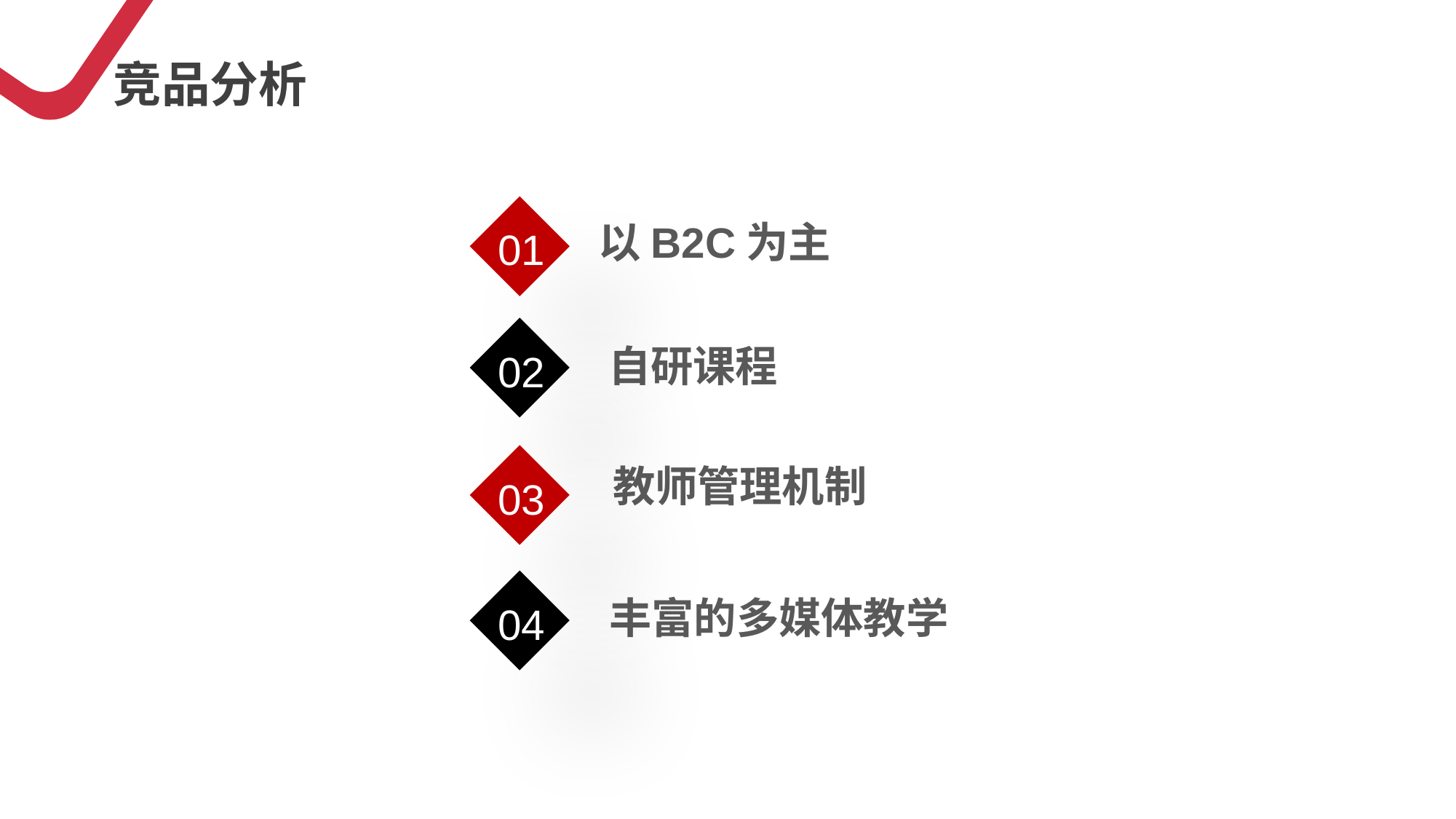

竞品分析

01
以B2C为主

02
自研课程

03
教师管理机制

04
丰富的多媒体教学